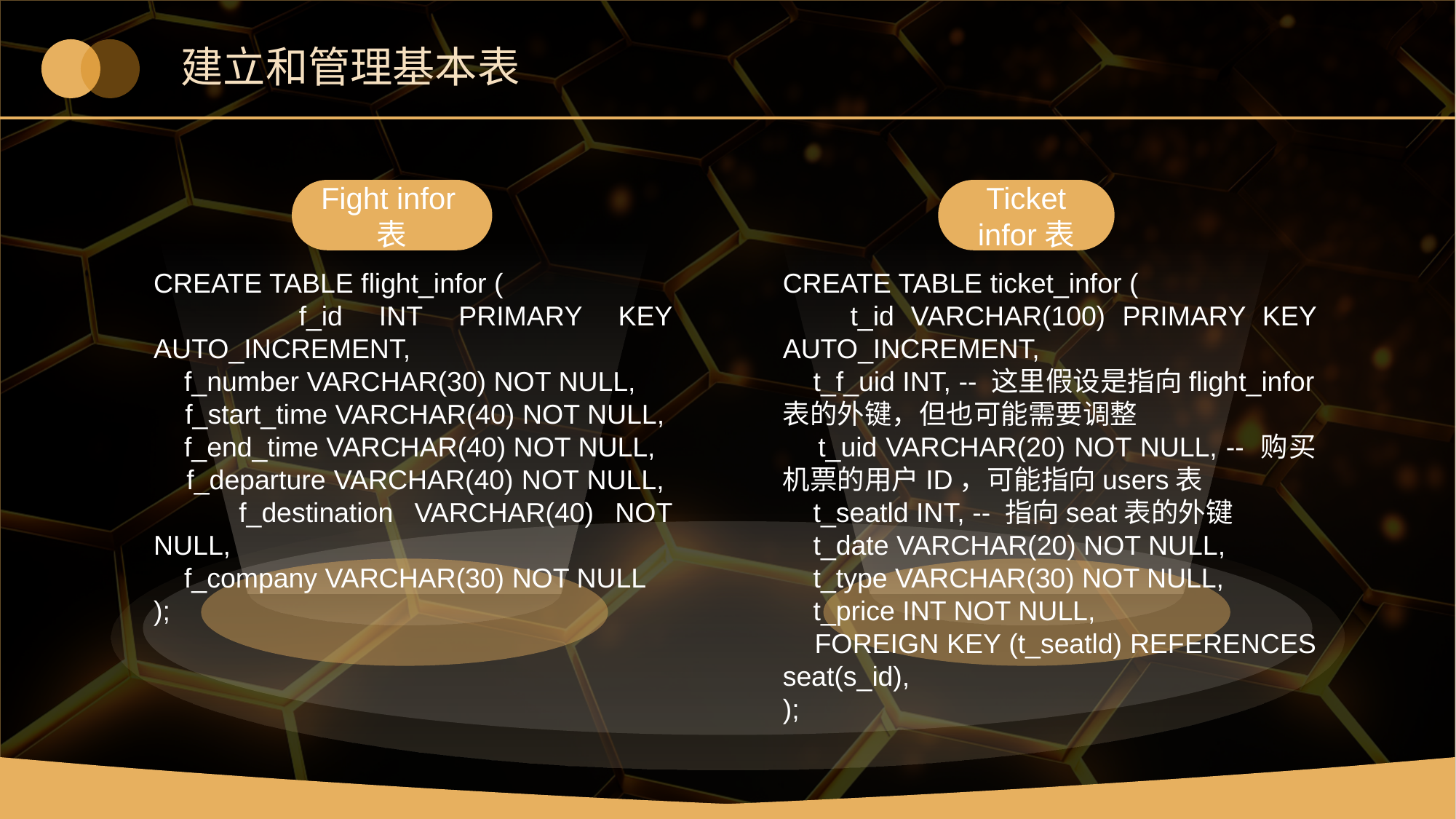

# 建立和管理基本表
Fight infor表

Ticket infor表

CREATE TABLE flight_infor (
    f_id INT PRIMARY KEY AUTO_INCREMENT,
    f_number VARCHAR(30) NOT NULL,
    f_start_time VARCHAR(40) NOT NULL,
    f_end_time VARCHAR(40) NOT NULL,
    f_departure VARCHAR(40) NOT NULL,
    f_destination VARCHAR(40) NOT NULL,
    f_company VARCHAR(30) NOT NULL
);
CREATE TABLE ticket_infor (
    t_id VARCHAR(100) PRIMARY KEY AUTO_INCREMENT,
    t_f_uid INT, -- 这里假设是指向flight_infor表的外键，但也可能需要调整
    t_uid VARCHAR(20) NOT NULL, -- 购买机票的用户ID，可能指向users表
    t_seatld INT, -- 指向seat表的外键
    t_date VARCHAR(20) NOT NULL,
    t_type VARCHAR(30) NOT NULL,
    t_price INT NOT NULL,
    FOREIGN KEY (t_seatld) REFERENCES seat(s_id),
);